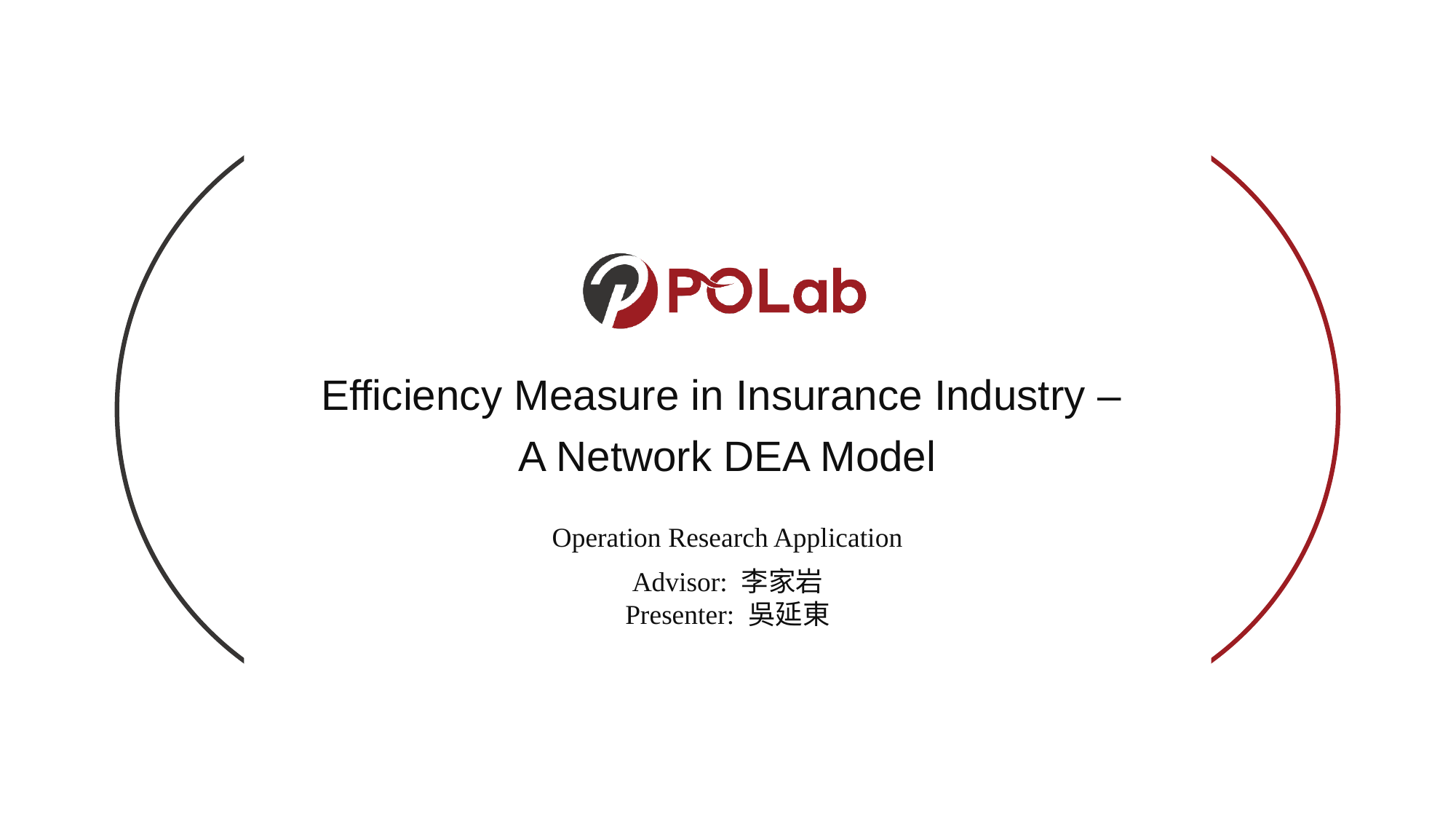

Efficiency Measure in Insurance Industry –
A Network DEA Model
Operation Research Application
Advisor: 李家岩
Presenter: 吳延東